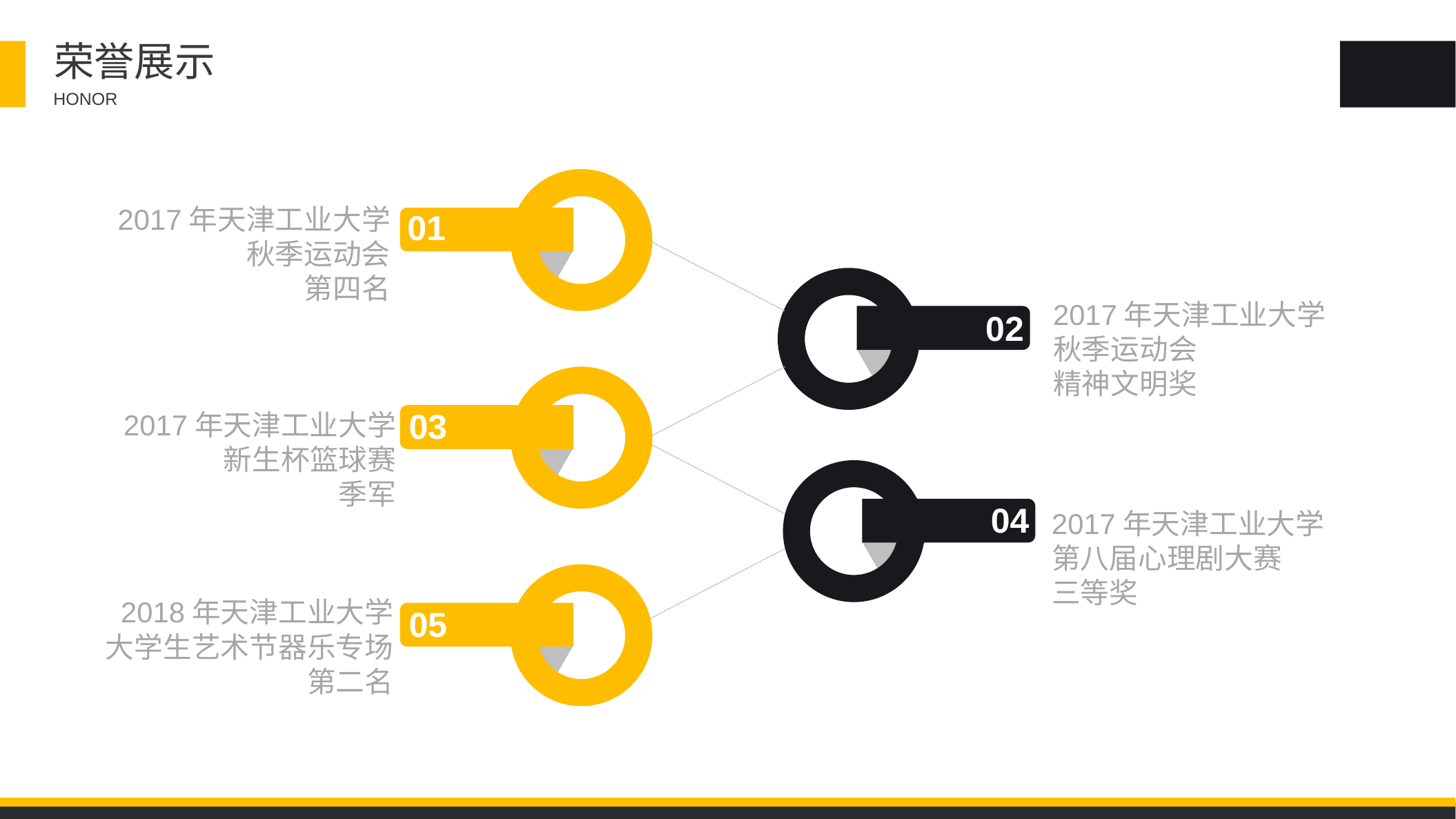

荣誉展示

HONOR

2017年天津工业大学
秋季运动会
第四名

01

2017年天津工业大学
秋季运动会
精神文明奖

02

03
2017年天津工业大学
新生杯篮球赛
季军

04
2017年天津工业大学
第八届心理剧大赛
三等奖

2018年天津工业大学
大学生艺术节器乐专场
第二名

05